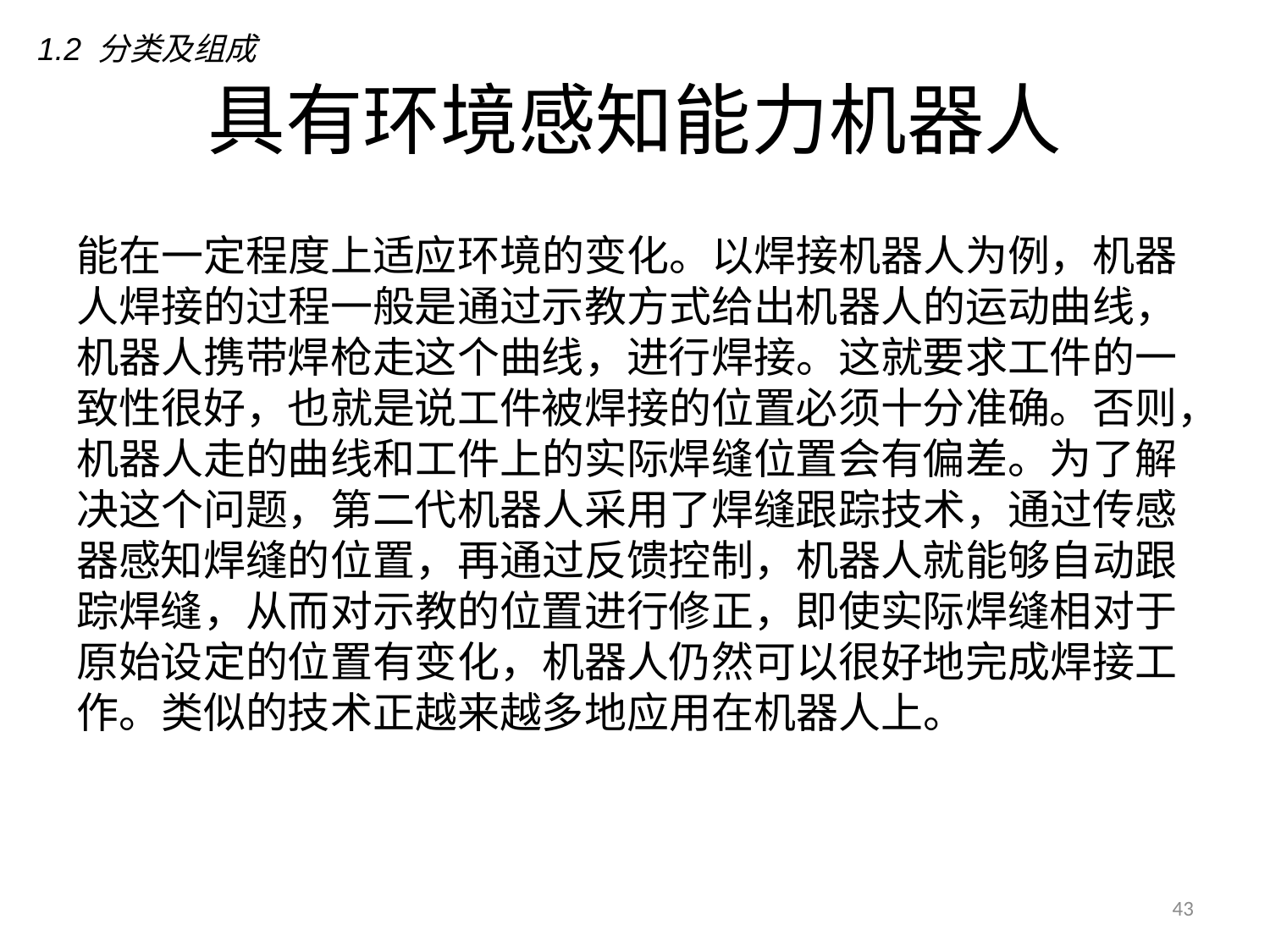

1.2 分类及组成
# 具有环境感知能力机器人
能在一定程度上适应环境的变化。以焊接机器人为例，机器人焊接的过程一般是通过示教方式给出机器人的运动曲线，机器人携带焊枪走这个曲线，进行焊接。这就要求工件的一致性很好，也就是说工件被焊接的位置必须十分准确。否则，机器人走的曲线和工件上的实际焊缝位置会有偏差。为了解决这个问题，第二代机器人采用了焊缝跟踪技术，通过传感器感知焊缝的位置，再通过反馈控制，机器人就能够自动跟踪焊缝，从而对示教的位置进行修正，即使实际焊缝相对于原始设定的位置有变化，机器人仍然可以很好地完成焊接工作。类似的技术正越来越多地应用在机器人上。
43